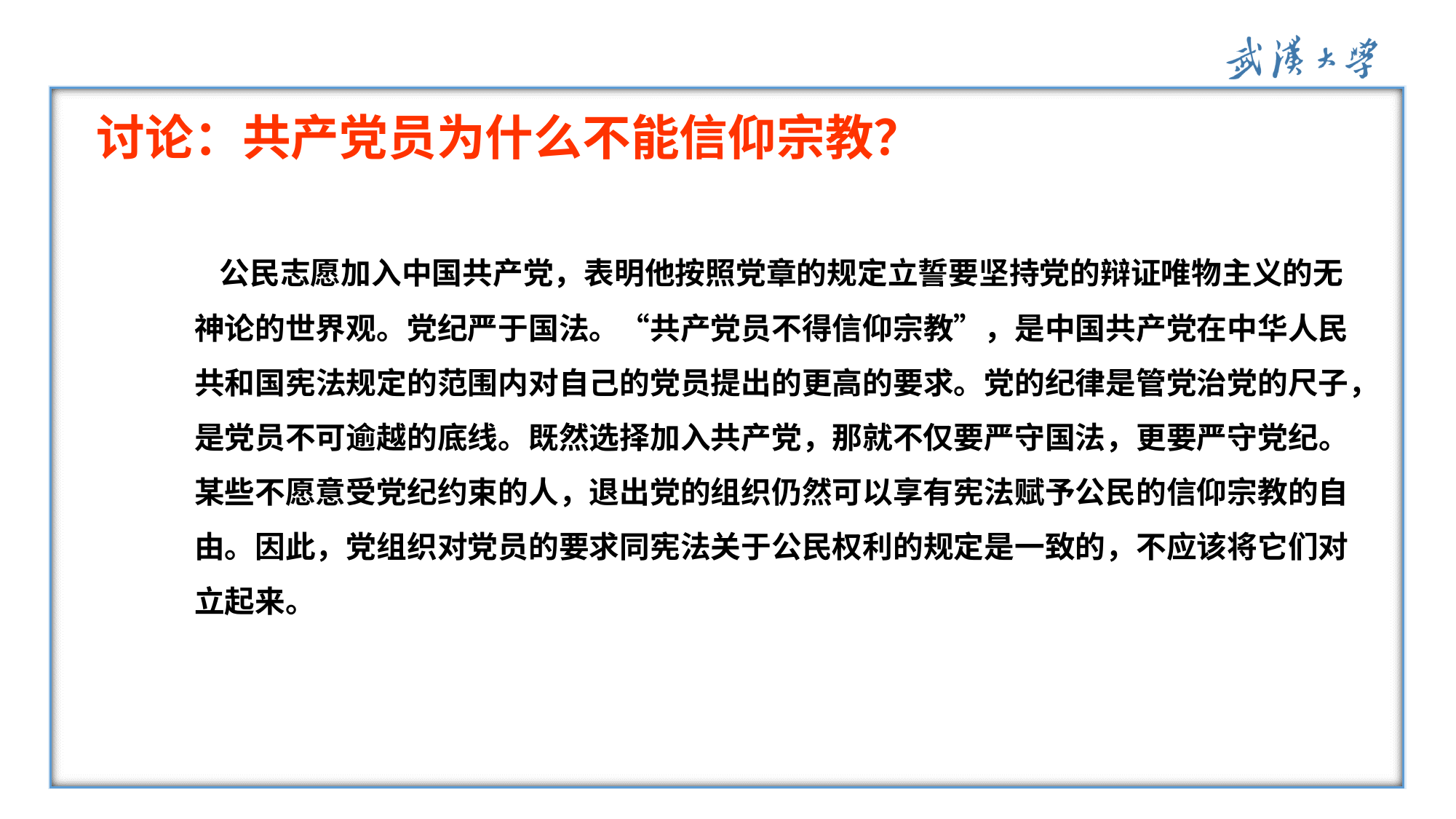

讨论：共产党员为什么不能信仰宗教？
  公民志愿加入中国共产党，表明他按照党章的规定立誓要坚持党的辩证唯物主义的无神论的世界观。党纪严于国法。“共产党员不得信仰宗教”，是中国共产党在中华人民共和国宪法规定的范围内对自己的党员提出的更高的要求。党的纪律是管党治党的尺子，是党员不可逾越的底线。既然选择加入共产党，那就不仅要严守国法，更要严守党纪。某些不愿意受党纪约束的人，退出党的组织仍然可以享有宪法赋予公民的信仰宗教的自由。因此，党组织对党员的要求同宪法关于公民权利的规定是一致的，不应该将它们对立起来。